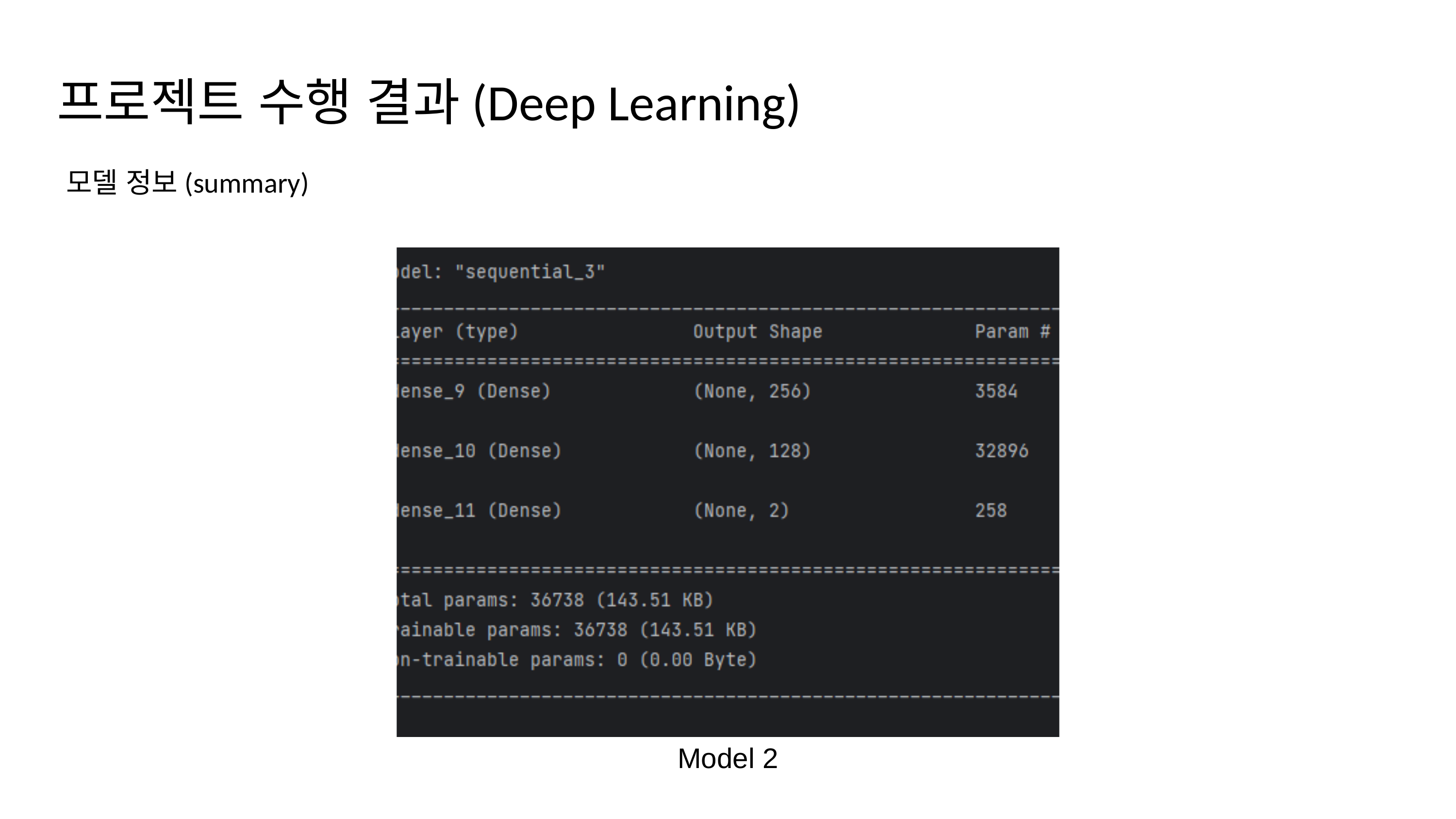

프로젝트 수행 결과(Deep Learning)

모델 정보(summary)

Model 2